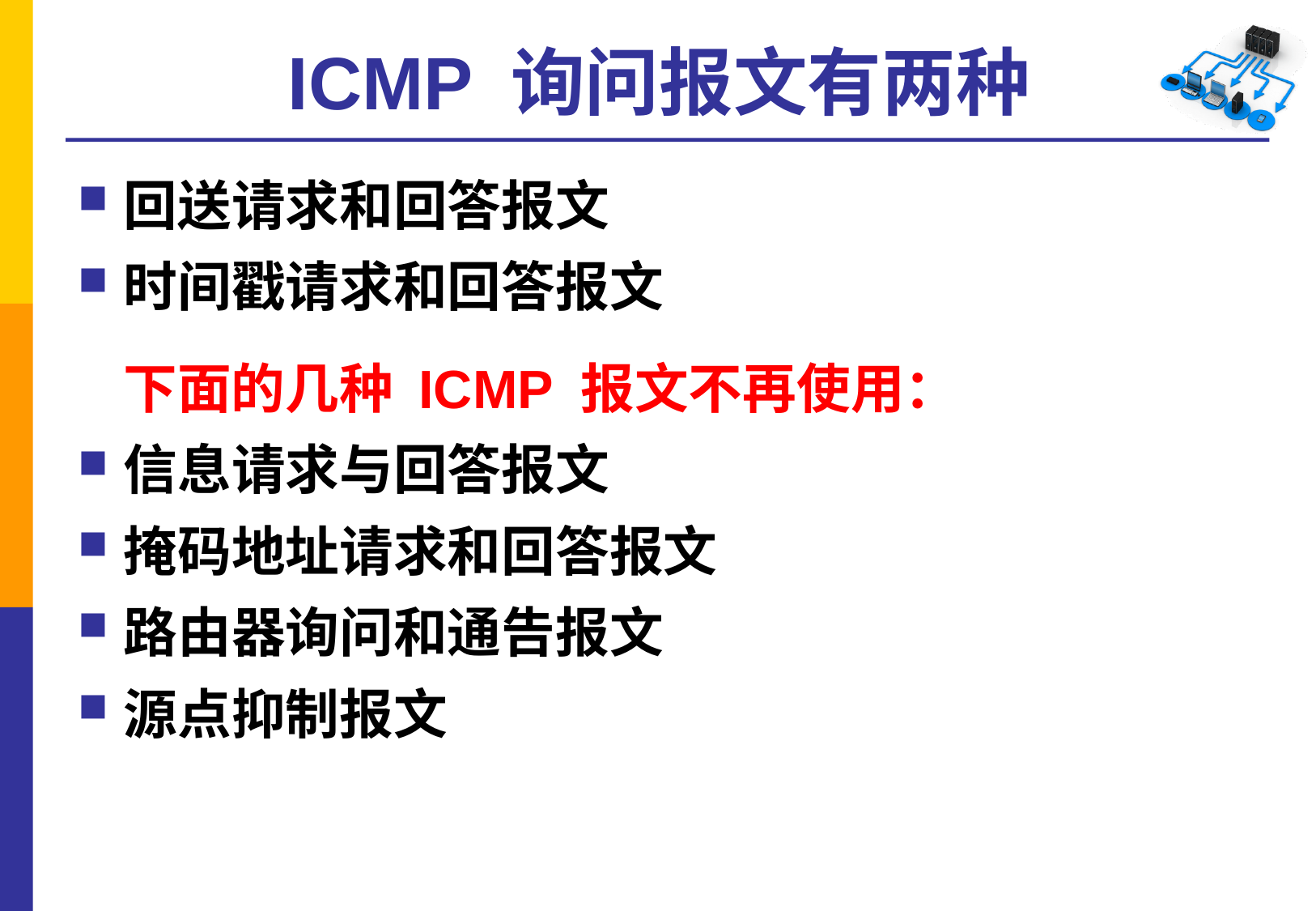

# ICMP 询问报文有两种
回送请求和回答报文
时间戳请求和回答报文
	下面的几种 ICMP 报文不再使用：
信息请求与回答报文
掩码地址请求和回答报文
路由器询问和通告报文
源点抑制报文